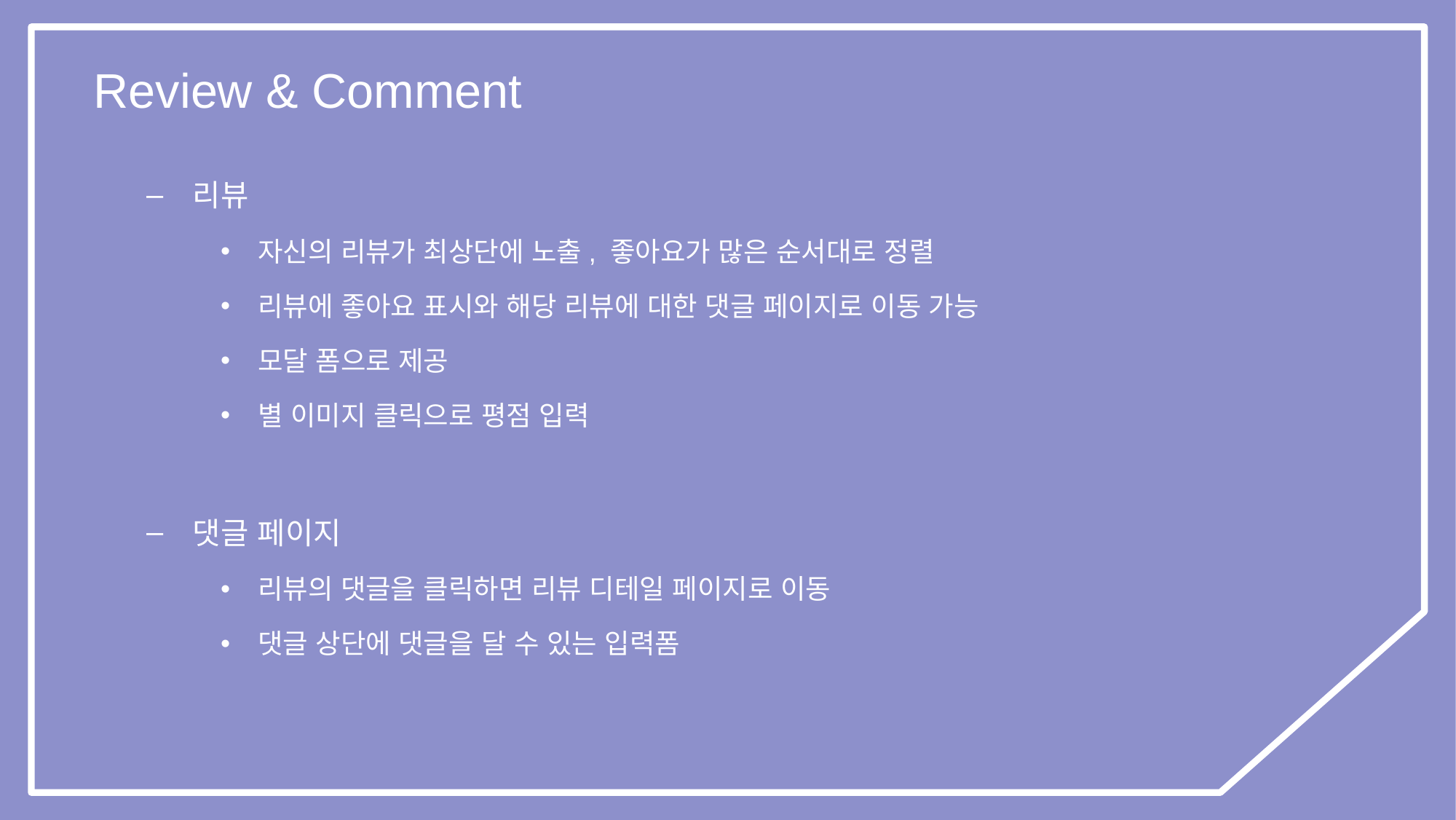

Review & Comment
리뷰
자신의 리뷰가 최상단에 노출, 좋아요가 많은 순서대로 정렬
리뷰에 좋아요 표시와 해당 리뷰에 대한 댓글 페이지로 이동 가능
모달 폼으로 제공
별 이미지 클릭으로 평점 입력

댓글 페이지
리뷰의 댓글을 클릭하면 리뷰 디테일 페이지로 이동
댓글 상단에 댓글을 달 수 있는 입력폼